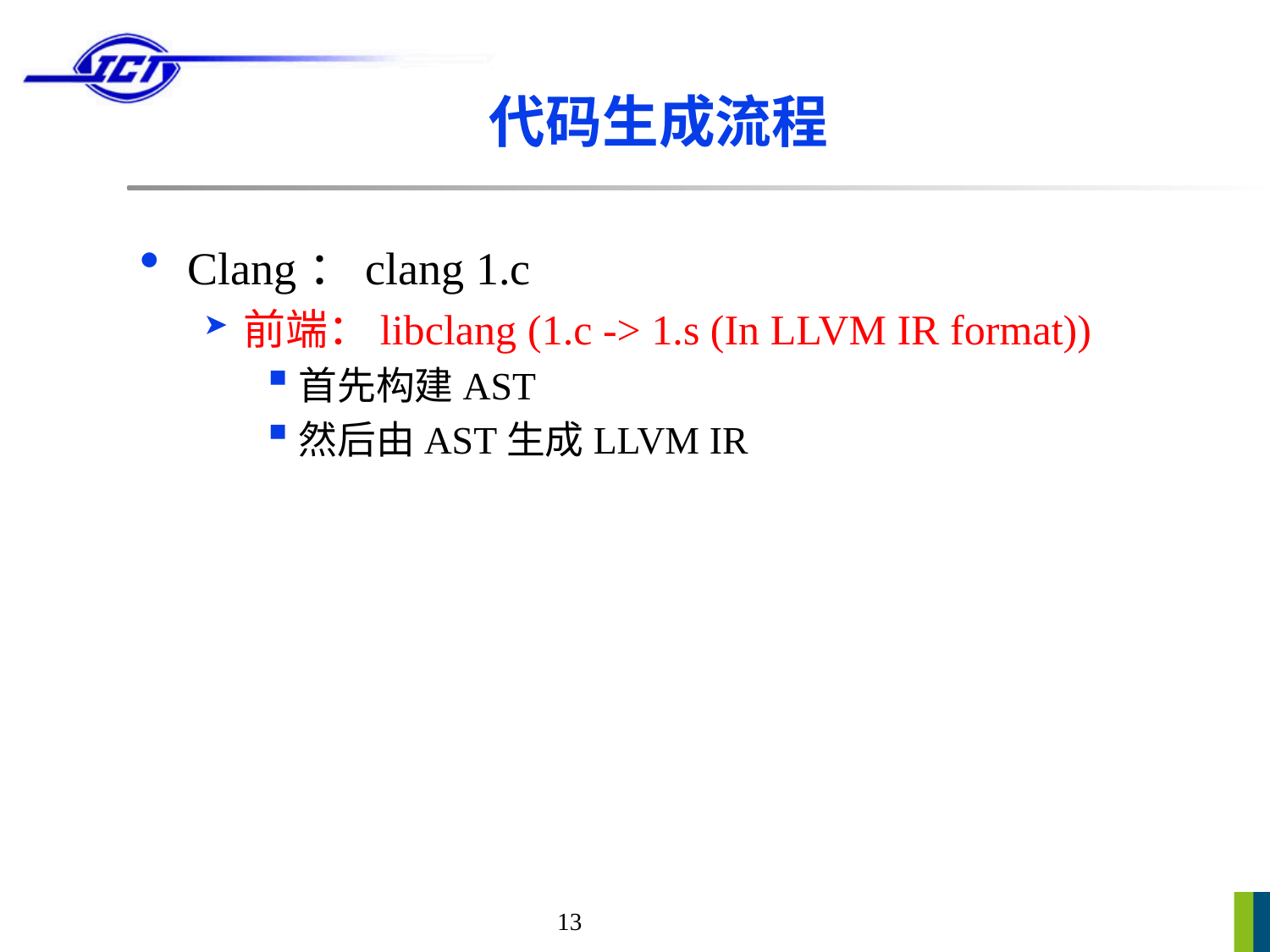

# 代码生成流程
Clang：clang 1.c
前端：libclang (1.c -> 1.s (In LLVM IR format))
首先构建AST
然后由AST生成LLVM IR